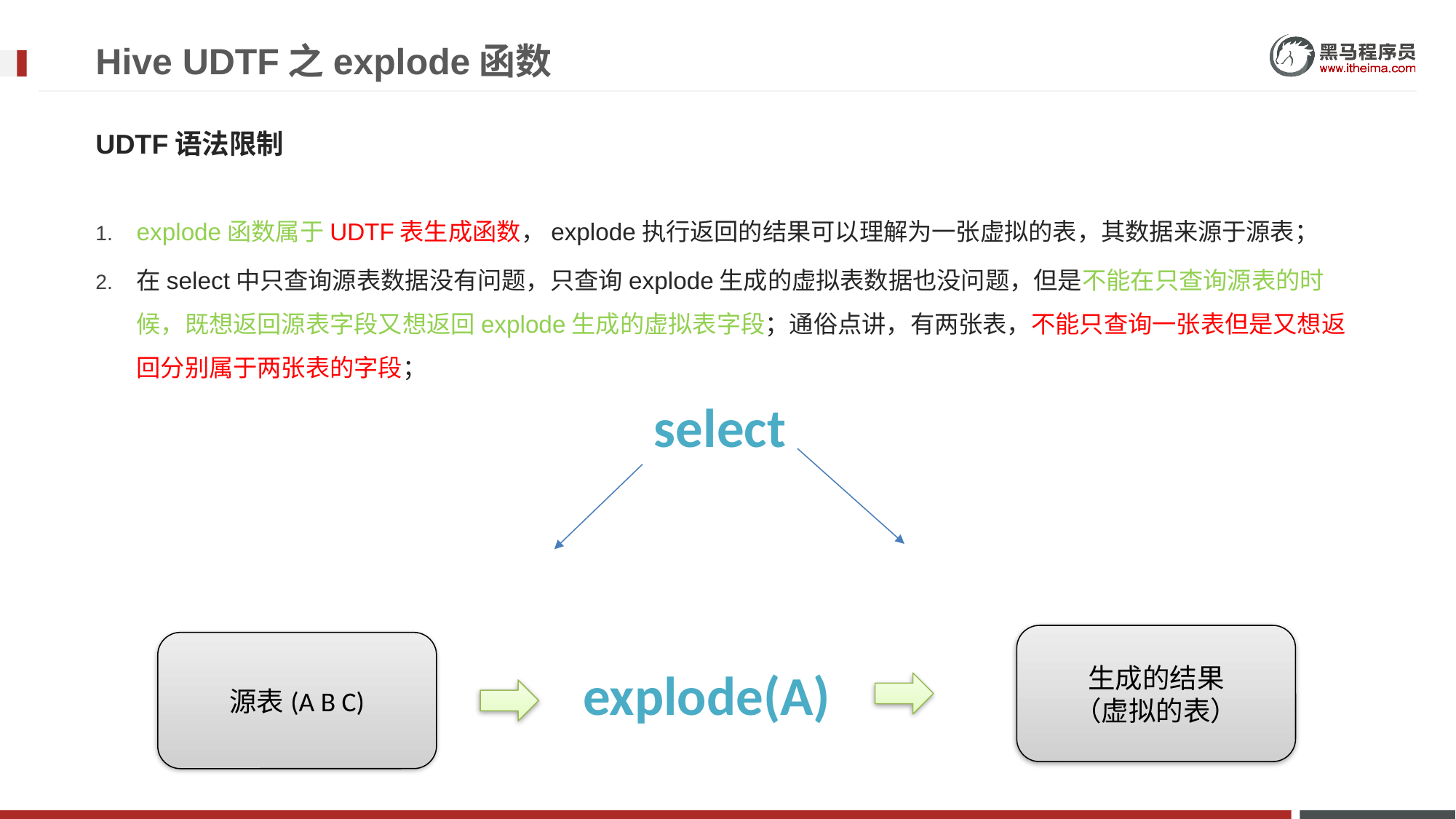

# Hive UDTF之explode函数
UDTF语法限制
explode函数属于UDTF表生成函数，explode执行返回的结果可以理解为一张虚拟的表，其数据来源于源表；
在select中只查询源表数据没有问题，只查询explode生成的虚拟表数据也没问题，但是不能在只查询源表的时候，既想返回源表字段又想返回explode生成的虚拟表字段；通俗点讲，有两张表，不能只查询一张表但是又想返回分别属于两张表的字段；

select
生成的结果
（虚拟的表）
源表(A B C)
explode(A)